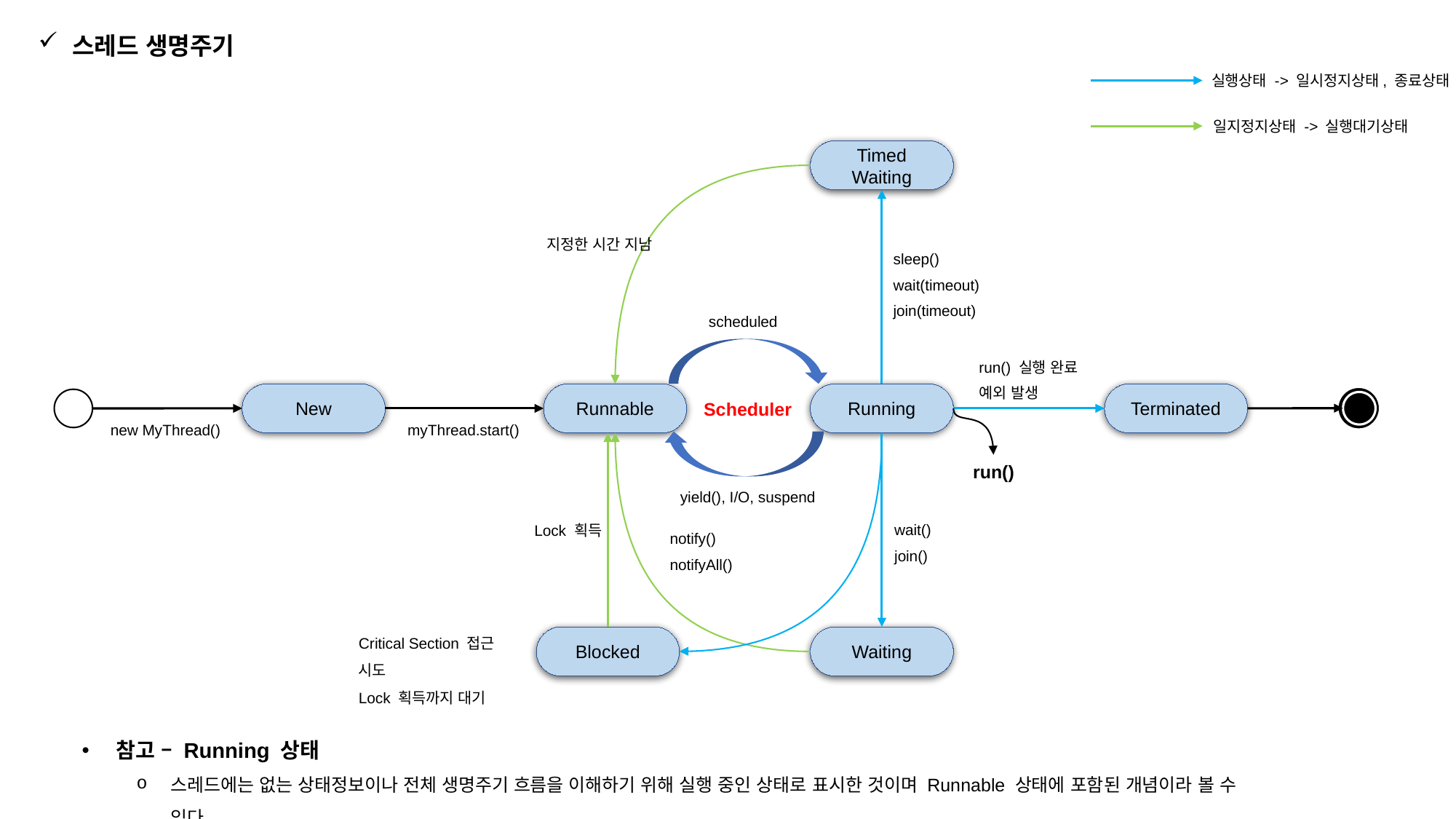

스레드 생명주기
실행상태 -> 일시정지상태, 종료상태
일지정지상태 -> 실행대기상태
Timed
Waiting
지정한 시간 지남
sleep()
wait(timeout)
join(timeout)
scheduled

run() 실행 완료
예외 발생
New
Runnable
Terminated
Running

Scheduler
new MyThread()
myThread.start()

run()
yield(), I/O, suspend
Lock 획득
wait()
join()
notify()
notifyAll()
Critical Section 접근 시도
Lock 획득까지 대기
Blocked
Waiting
참고 – Running 상태
스레드에는 없는 상태정보이나 전체 생명주기 흐름을 이해하기 위해 실행 중인 상태로 표시한 것이며 Runnable 상태에 포함된 개념이라 볼 수 있다